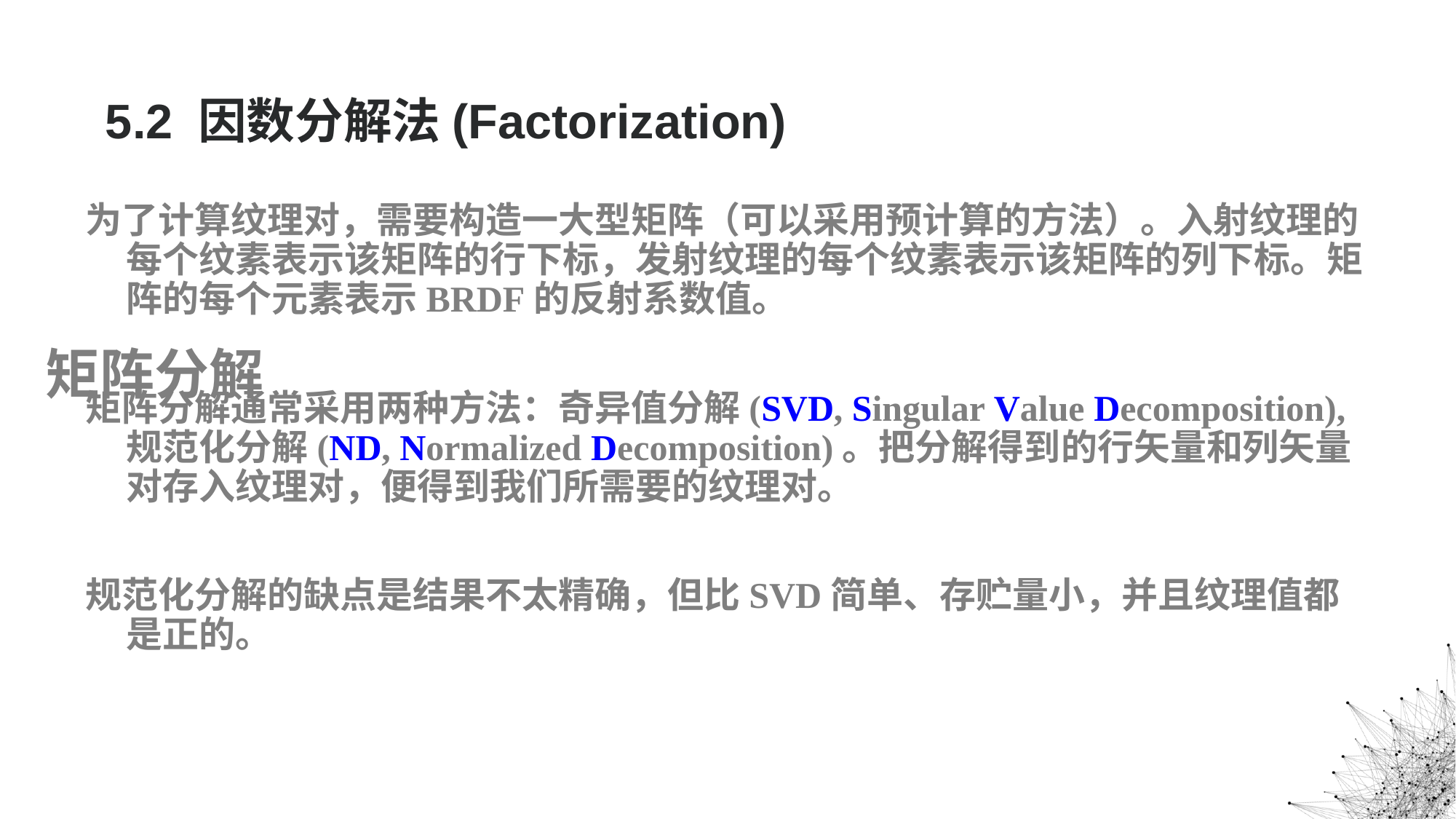

5.2 因数分解法(Factorization)
为了计算纹理对，需要构造一大型矩阵（可以采用预计算的方法）。入射纹理的每个纹素表示该矩阵的行下标，发射纹理的每个纹素表示该矩阵的列下标。矩阵的每个元素表示BRDF的反射系数值。

矩阵分解通常采用两种方法：奇异值分解(SVD, Singular Value Decomposition), 规范化分解(ND, Normalized Decomposition)。把分解得到的行矢量和列矢量对存入纹理对，便得到我们所需要的纹理对。

规范化分解的缺点是结果不太精确，但比SVD简单、存贮量小，并且纹理值都是正的。
# 矩阵分解